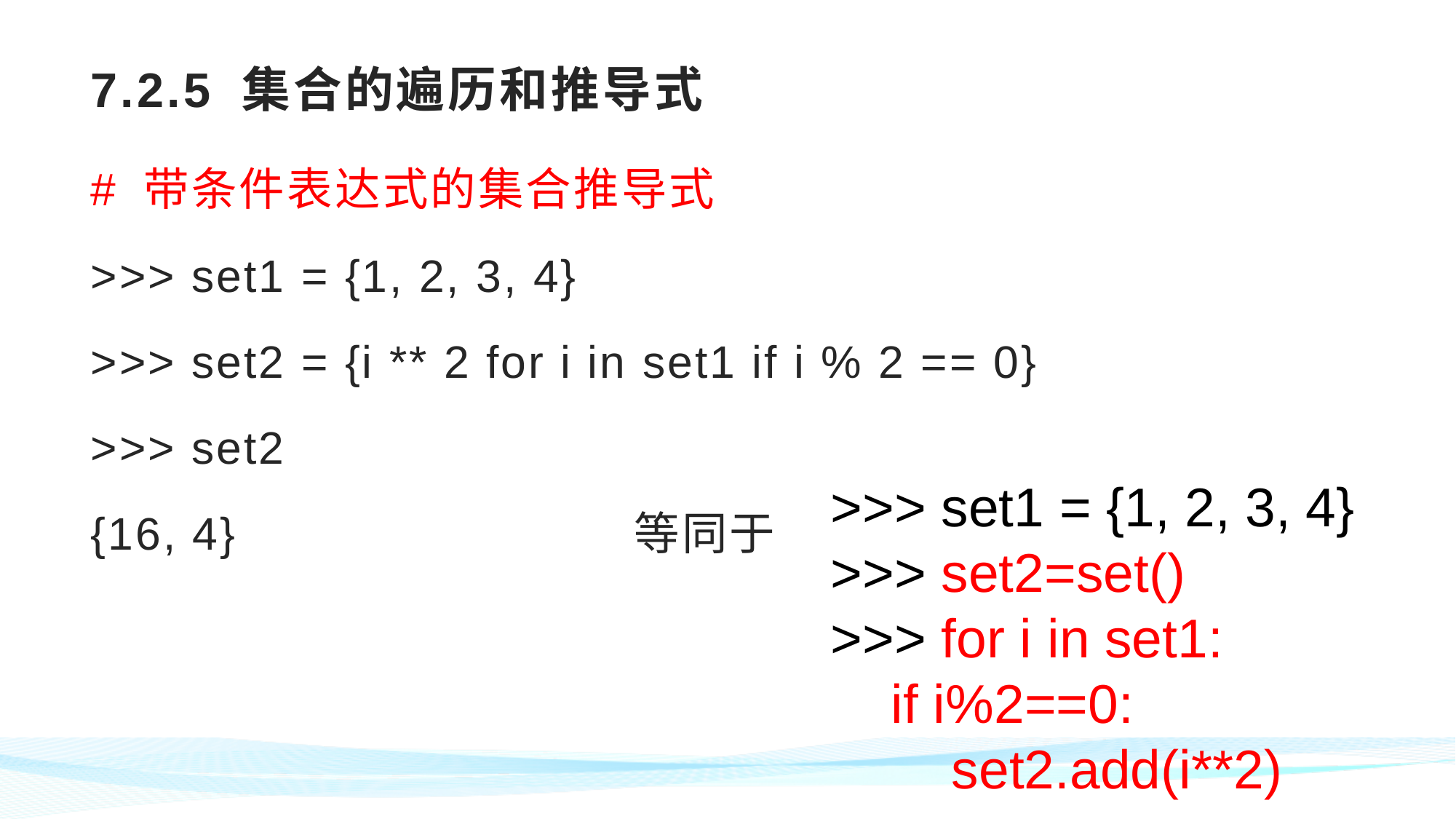

# 7.2.5 集合的遍历和推导式
# 带条件表达式的集合推导式
>>> set1 = {1, 2, 3, 4}
>>> set2 = {i ** 2 for i in set1 if i % 2 == 0}
>>> set2
{16, 4}                          等同于

>>> set1 = {1, 2, 3, 4}
>>> set2=set()
>>> for i in set1:
    if i%2==0:
        set2.add(i**2)
104